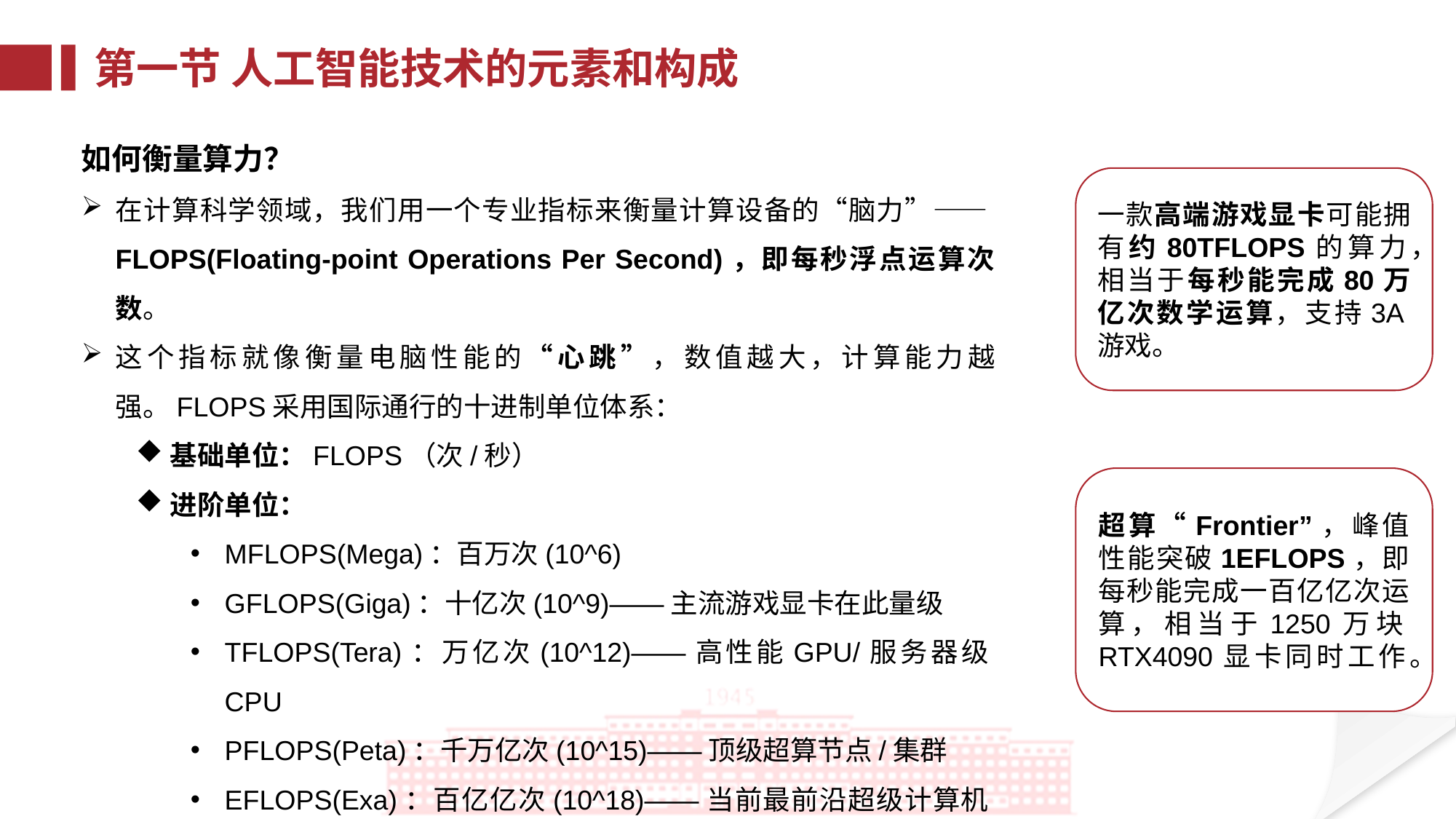

第一节 人工智能技术的元素和构成
如何衡量算力？
在计算科学领域，我们用一个专业指标来衡量计算设备的“脑力”——FLOPS(Floating-point Operations Per Second)，即每秒浮点运算次数。
这个指标就像衡量电脑性能的“心跳”，数值越大，计算能力越强。FLOPS采用国际通行的十进制单位体系：
基础单位：FLOPS（次/秒）
进阶单位：
MFLOPS(Mega)：百万次(10^6)
GFLOPS(Giga)：十亿次(10^9)——主流游戏显卡在此量级
TFLOPS(Tera)：万亿次(10^12)——高性能GPU/服务器级CPU
PFLOPS(Peta)：千万亿次(10^15)——顶级超算节点/集群
EFLOPS(Exa)：百亿亿次(10^18)——当前最前沿超级计算机(如Frontier)
一款高端游戏显卡可能拥有约80TFLOPS的算力，相当于每秒能完成80万亿次数学运算，支持3A游戏。
超算“Frontier”，峰值性能突破1EFLOPS，即每秒能完成一百亿亿次运算，相当于1250万块RTX4090显卡同时工作。